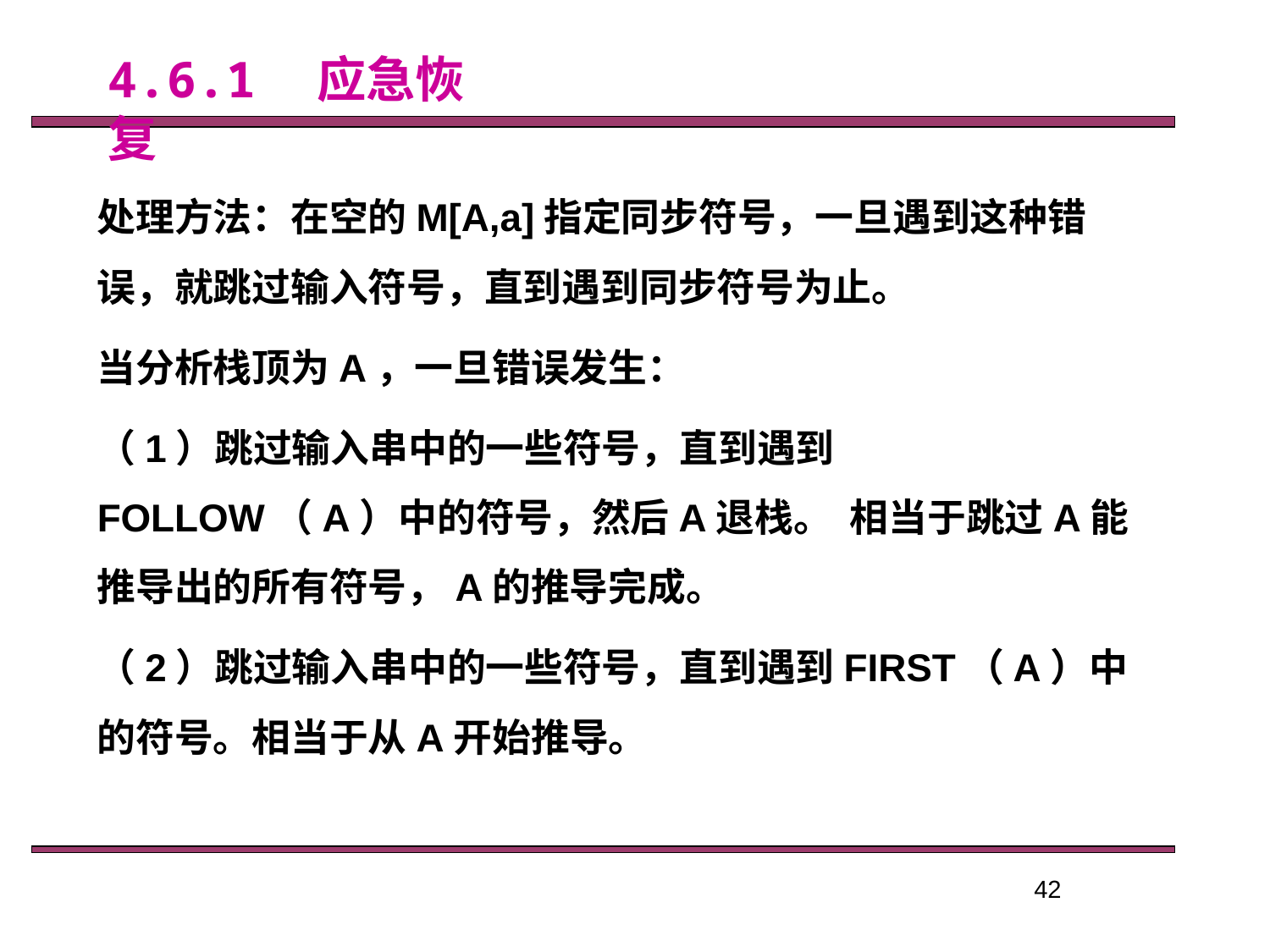

4.6.1　应急恢复
处理方法：在空的M[A,a]指定同步符号，一旦遇到这种错误，就跳过输入符号，直到遇到同步符号为止。
当分析栈顶为A，一旦错误发生：
（1）跳过输入串中的一些符号，直到遇到FOLLOW（A）中的符号，然后A退栈。  相当于跳过A能推导出的所有符号，A的推导完成。
（2）跳过输入串中的一些符号，直到遇到FIRST（A）中的符号。相当于从A开始推导。
42